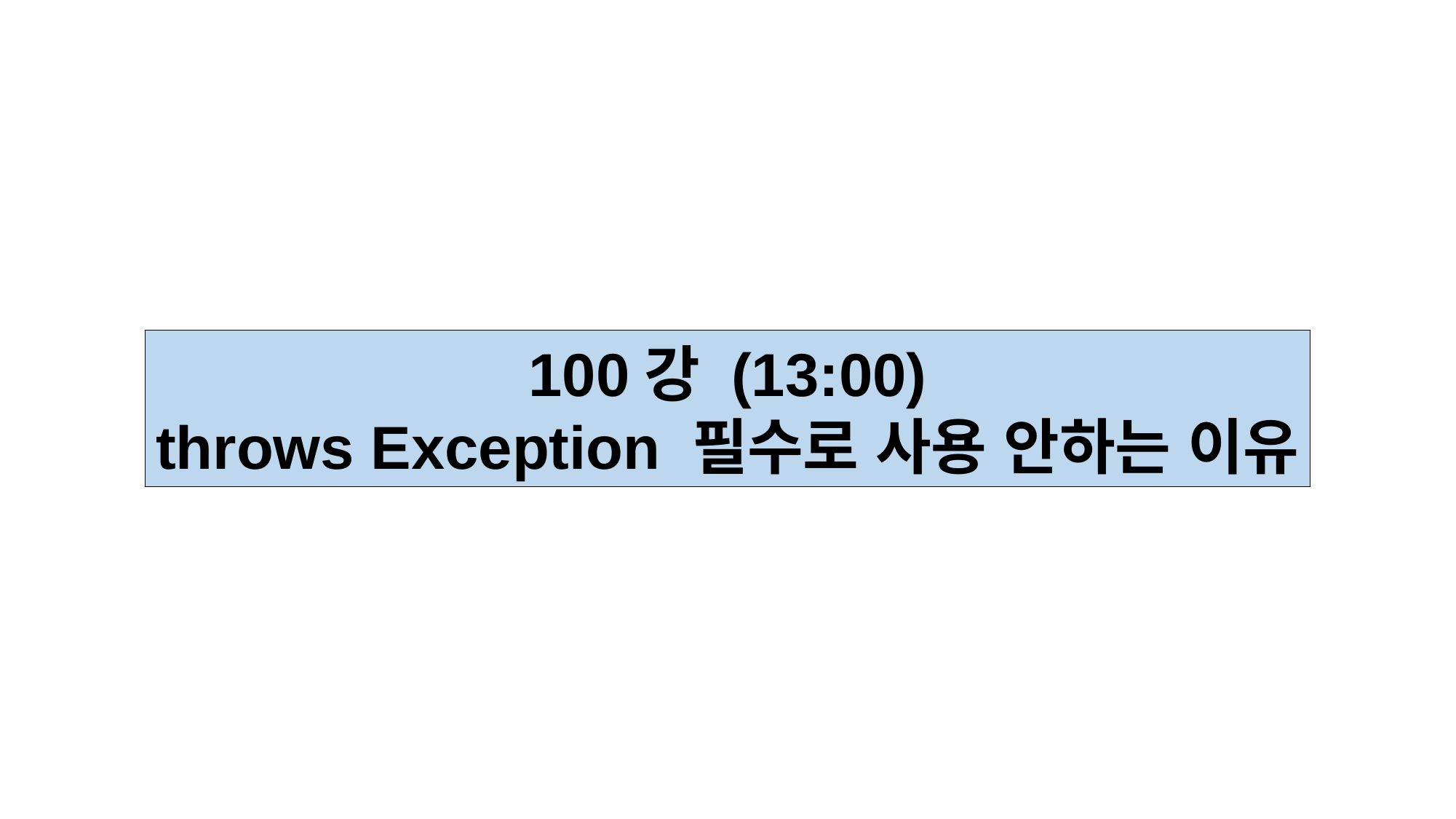

100강 (13:00)
throws Exception 필수로 사용 안하는 이유